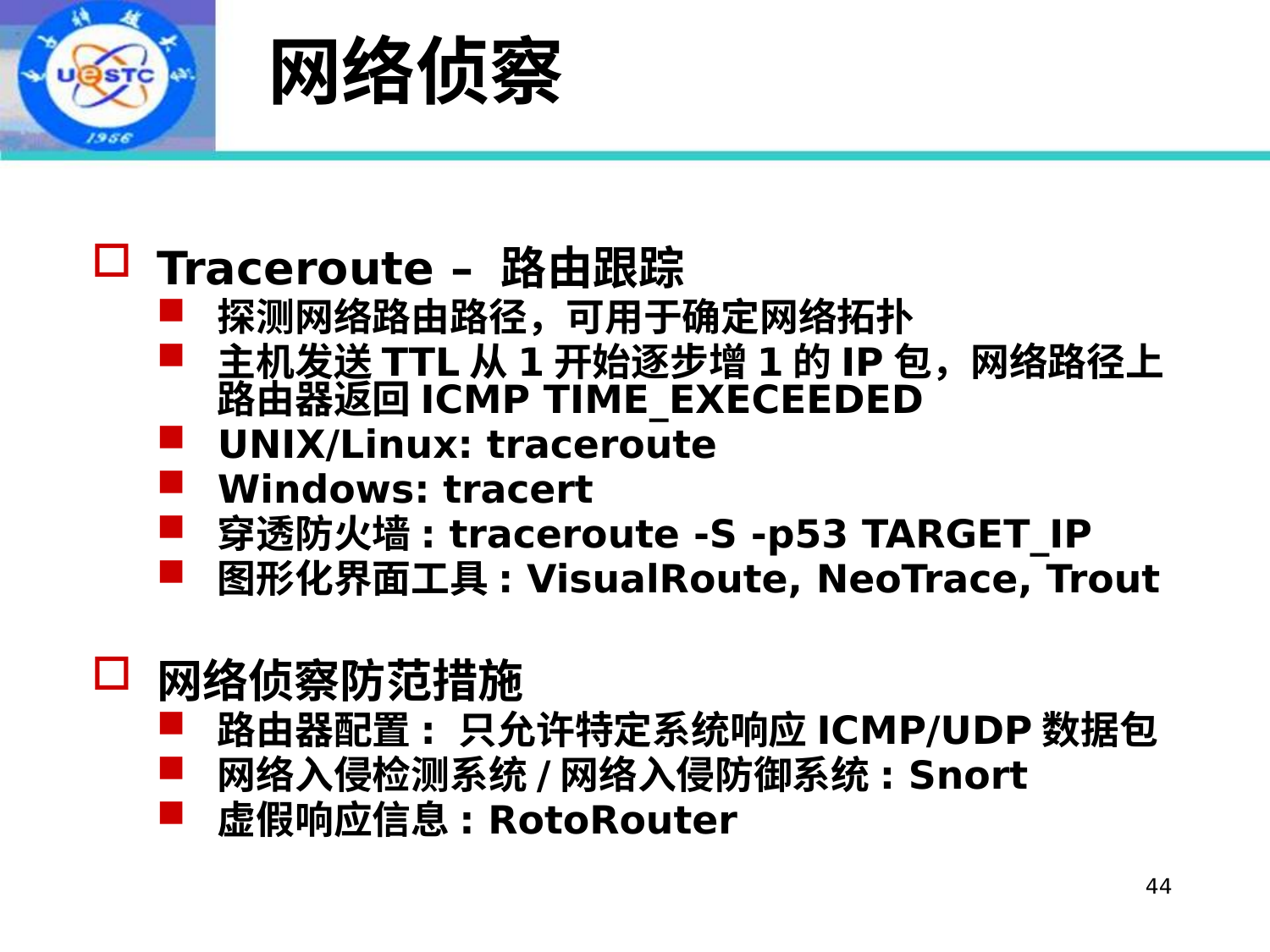

# 网络侦察
Traceroute – 路由跟踪
探测网络路由路径，可用于确定网络拓扑
主机发送TTL从1开始逐步增1的IP包，网络路径上路由器返回ICMP TIME_EXECEEDED
UNIX/Linux: traceroute
Windows: tracert
穿透防火墙: traceroute -S -p53 TARGET_IP
图形化界面工具: VisualRoute, NeoTrace, Trout

网络侦察防范措施
路由器配置: 只允许特定系统响应ICMP/UDP数据包
网络入侵检测系统/网络入侵防御系统: Snort
虚假响应信息: RotoRouter
44